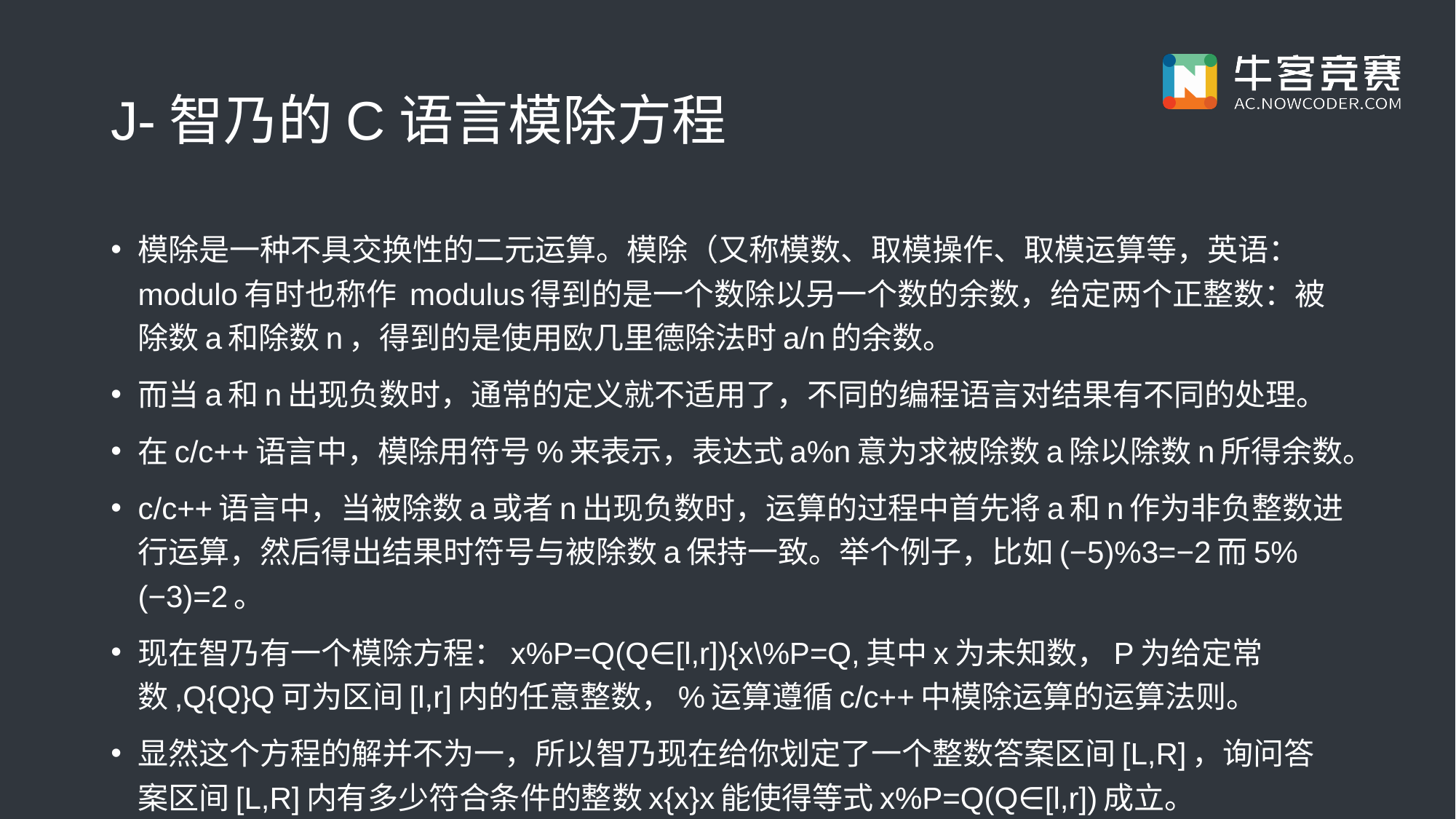

# J-智乃的C语言模除方程
模除是一种不具交换性的二元运算。模除（又称模数、取模操作、取模运算等，英语：modulo有时也称作 modulus得到的是一个数除以另一个数的余数，给定两个正整数：被除数a和除数n，得到的是使用欧几里德除法时a/n的余数。
而当a和n出现负数时，通常的定义就不适用了，不同的编程语言对结果有不同的处理。
在c/c++语言中，模除用符号%来表示，表达式a%n意为求被除数a除以除数n所得余数。
c/c++语言中，当被除数a或者n出现负数时，运算的过程中首先将a和n作为非负整数进行运算，然后得出结果时符号与被除数a保持一致。举个例子，比如(−5)%3=−2而5%(−3)=2。
现在智乃有一个模除方程：x%P=Q(Q∈[l,r]){x\%P=Q,其中x为未知数，P为给定常数,Q{Q}Q可为区间[l,r]内的任意整数，%运算遵循c/c++中模除运算的运算法则。
显然这个方程的解并不为一，所以智乃现在给你划定了一个整数答案区间[L,R]，询问答案区间[L,R]内有多少符合条件的整数x{x}x能使得等式x%P=Q(Q∈[l,r])成立。